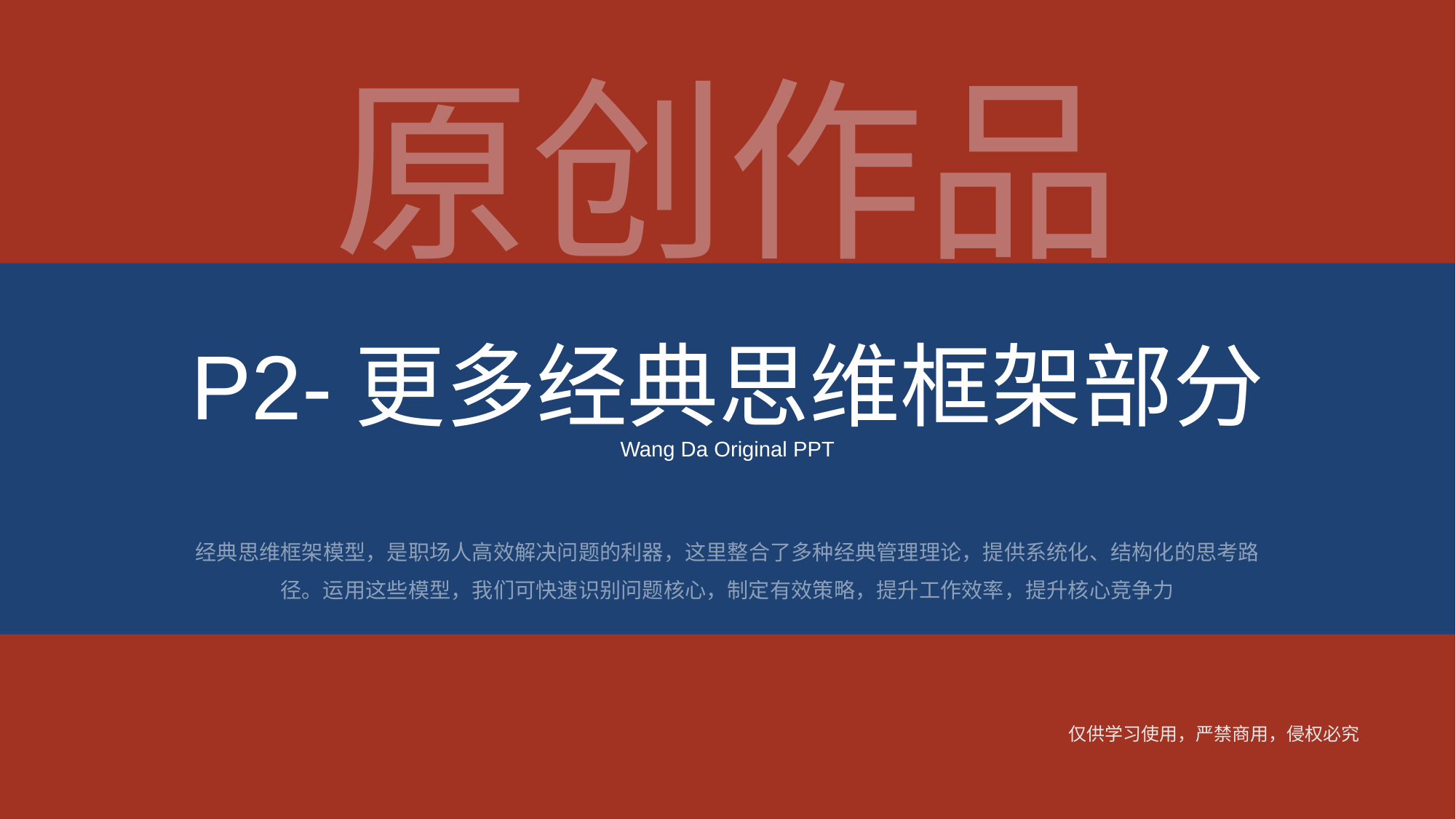

原创作品
# P2-更多经典思维框架部分
经典思维框架模型，是职场人高效解决问题的利器，这里整合了多种经典管理理论，提供系统化、结构化的思考路径。运用这些模型，我们可快速识别问题核心，制定有效策略，提升工作效率，提升核心竞争力